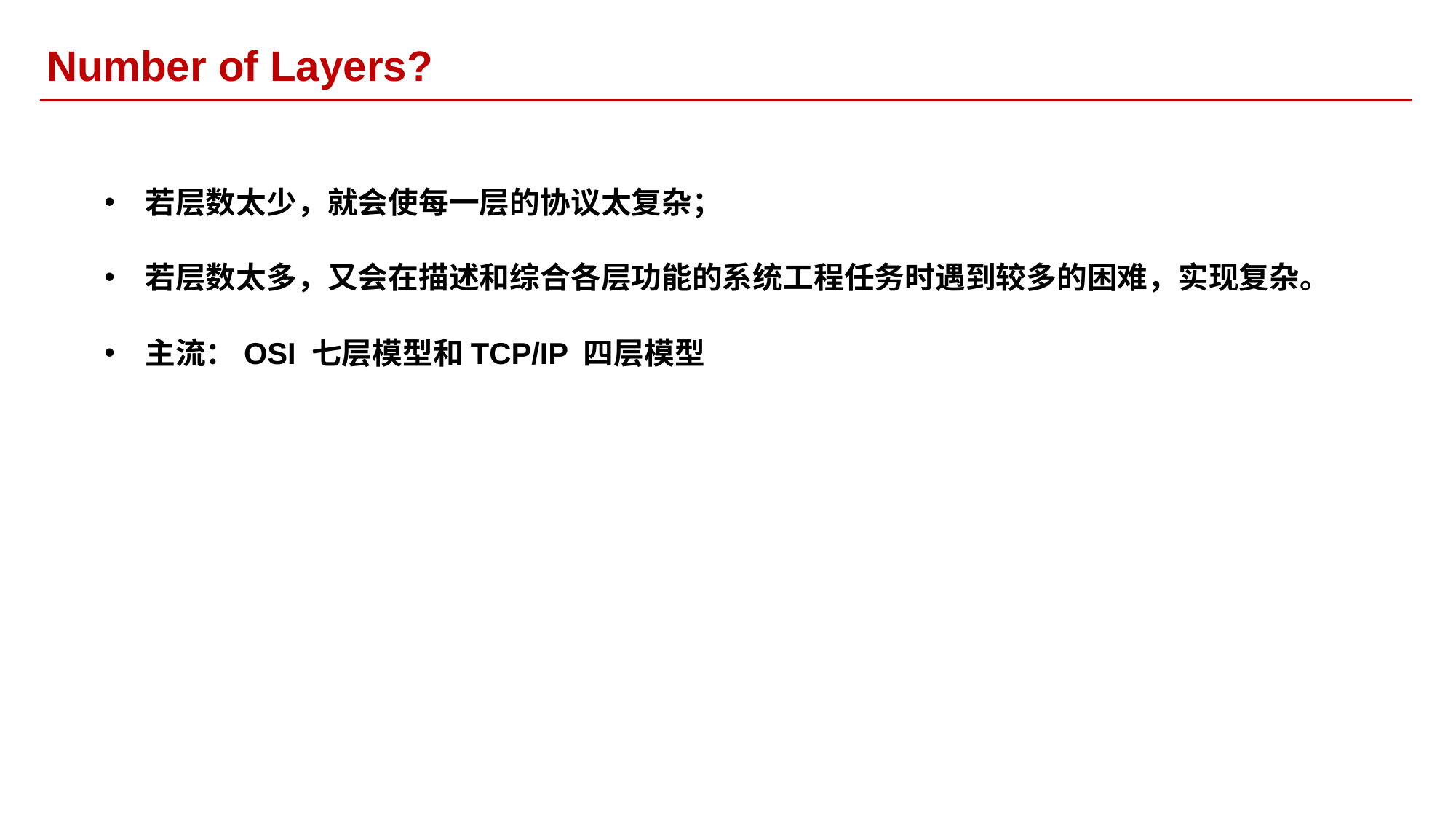

Number of Layers?
若层数太少，就会使每一层的协议太复杂；
若层数太多，又会在描述和综合各层功能的系统工程任务时遇到较多的困难，实现复杂。
主流：OSI 七层模型和TCP/IP 四层模型